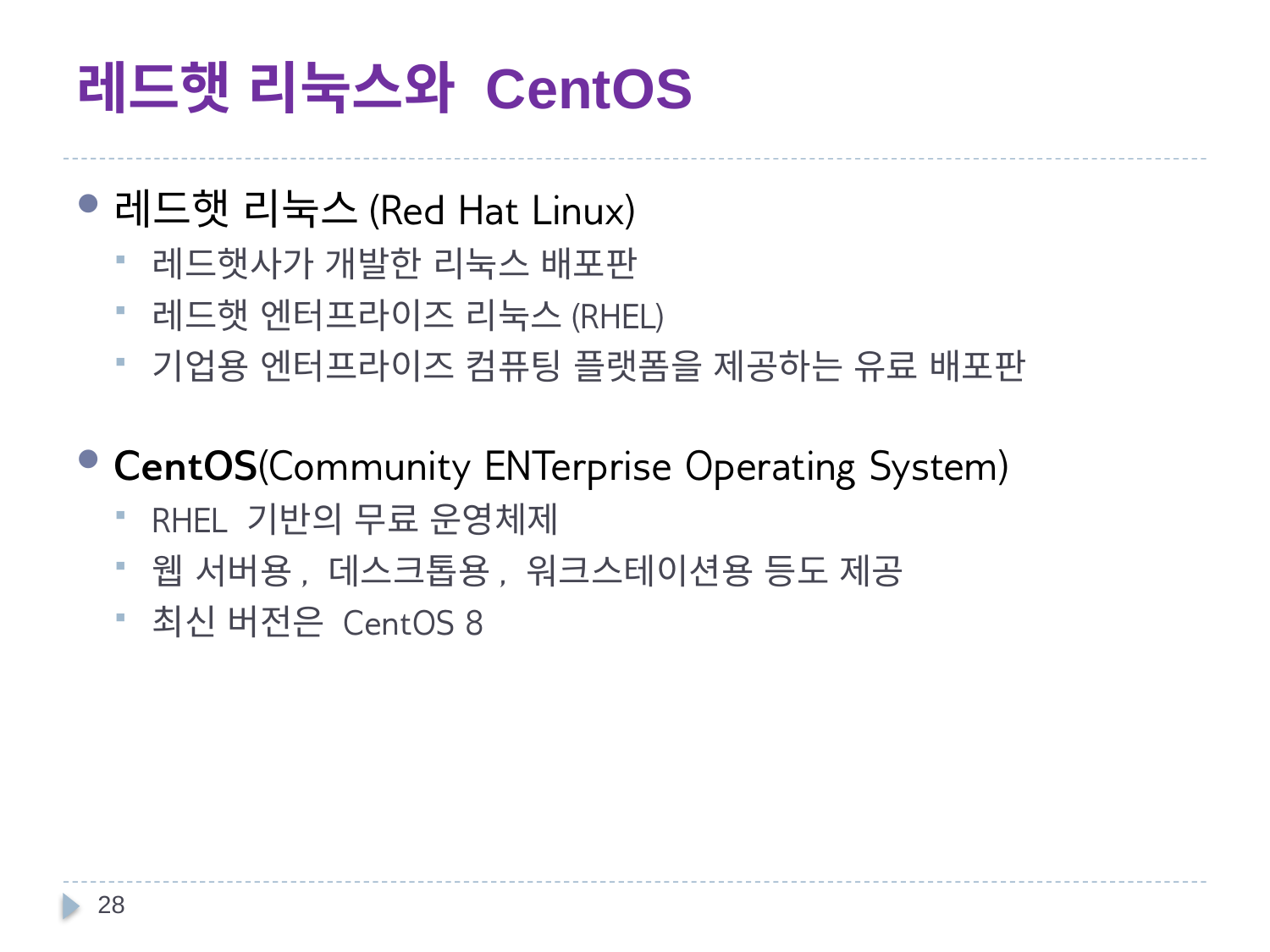

# 레드햇 리눅스와 CentOS
레드햇 리눅스(Red Hat Linux)
레드햇사가 개발한 리눅스 배포판
레드햇 엔터프라이즈 리눅스(RHEL)
기업용 엔터프라이즈 컴퓨팅 플랫폼을 제공하는 유료 배포판

CentOS(Community ENTerprise Operating System)
RHEL 기반의 무료 운영체제
웹 서버용, 데스크톱용, 워크스테이션용 등도 제공
최신 버전은 CentOS 8

28